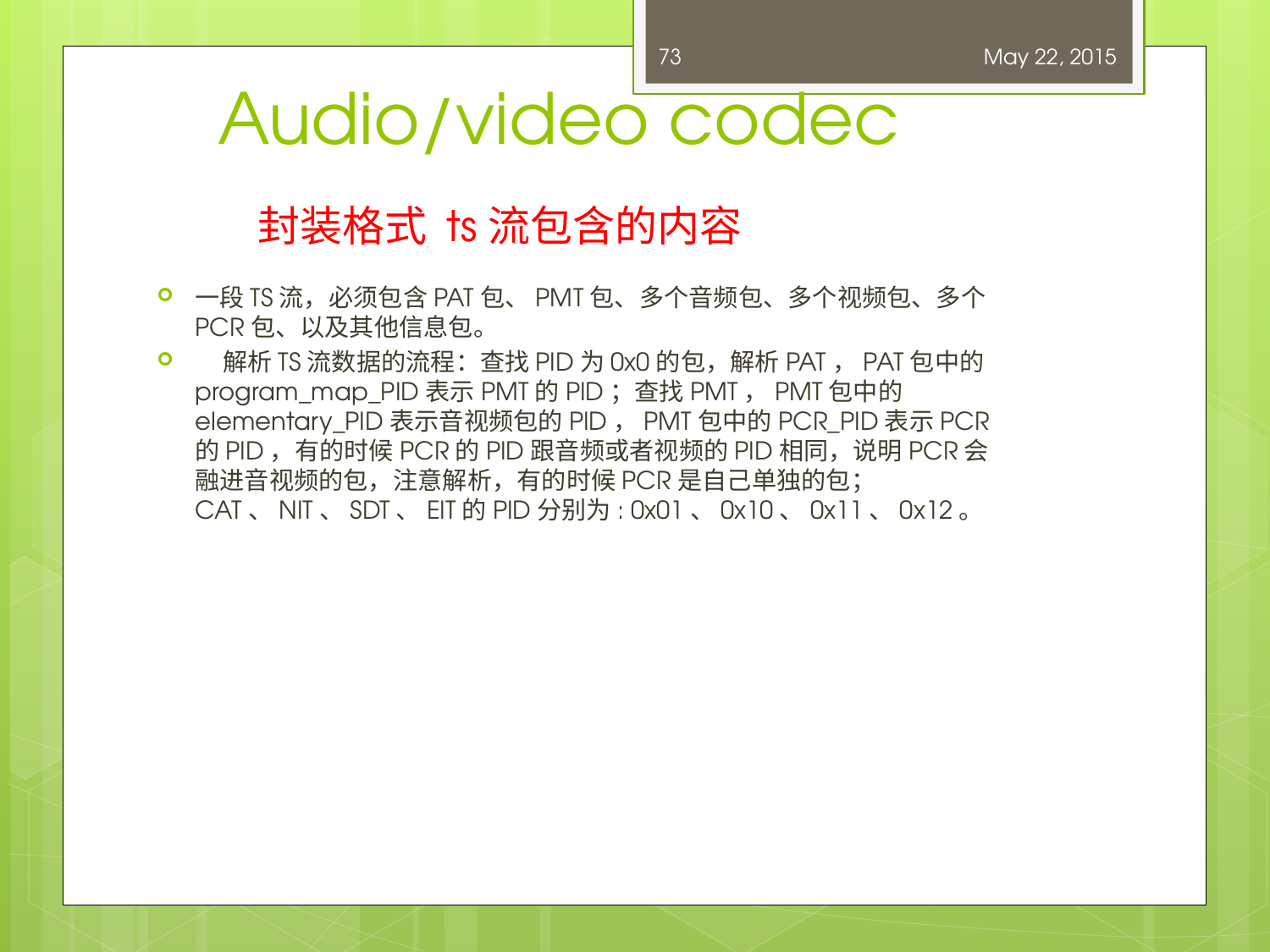

73
May 22, 2015
# Audio/video codec
封装格式 ts流包含的内容
一段TS流，必须包含PAT包、PMT包、多个音频包、多个视频包、多个PCR包、以及其他信息包。
    解析TS流数据的流程：查找PID为0x0的包，解析PAT，PAT包中的program_map_PID表示PMT的PID；查找PMT，PMT包中的elementary_PID表示音视频包的PID，PMT包中的PCR_PID表示PCR的PID，有的时候PCR的PID跟音频或者视频的PID相同，说明PCR会融进音视频的包，注意解析，有的时候PCR是自己单独的包；CAT、NIT、SDT、EIT的PID分别为: 0x01、0x10、0x11、0x12。